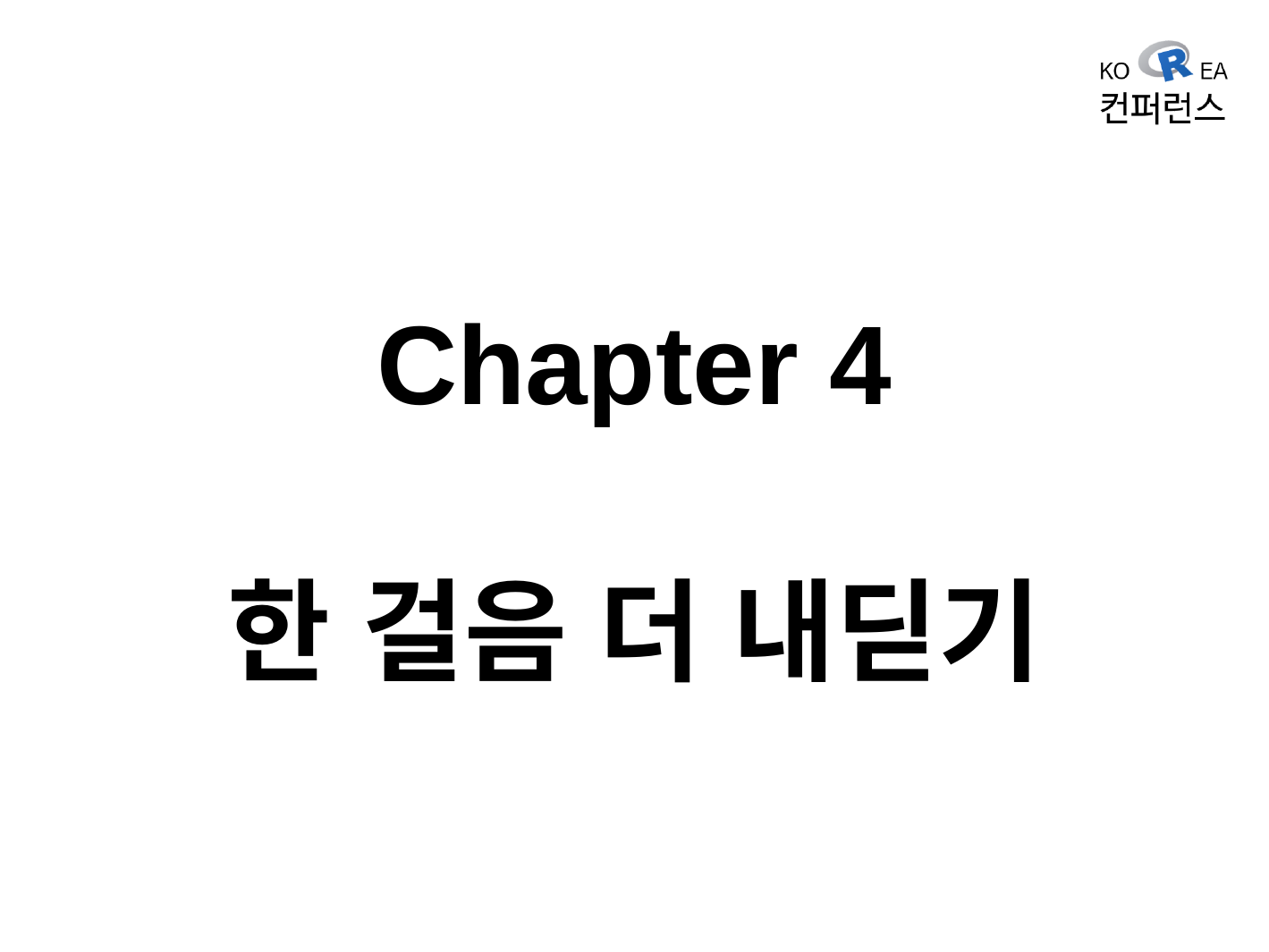

# Chapter 4 한 걸음 더 내딛기